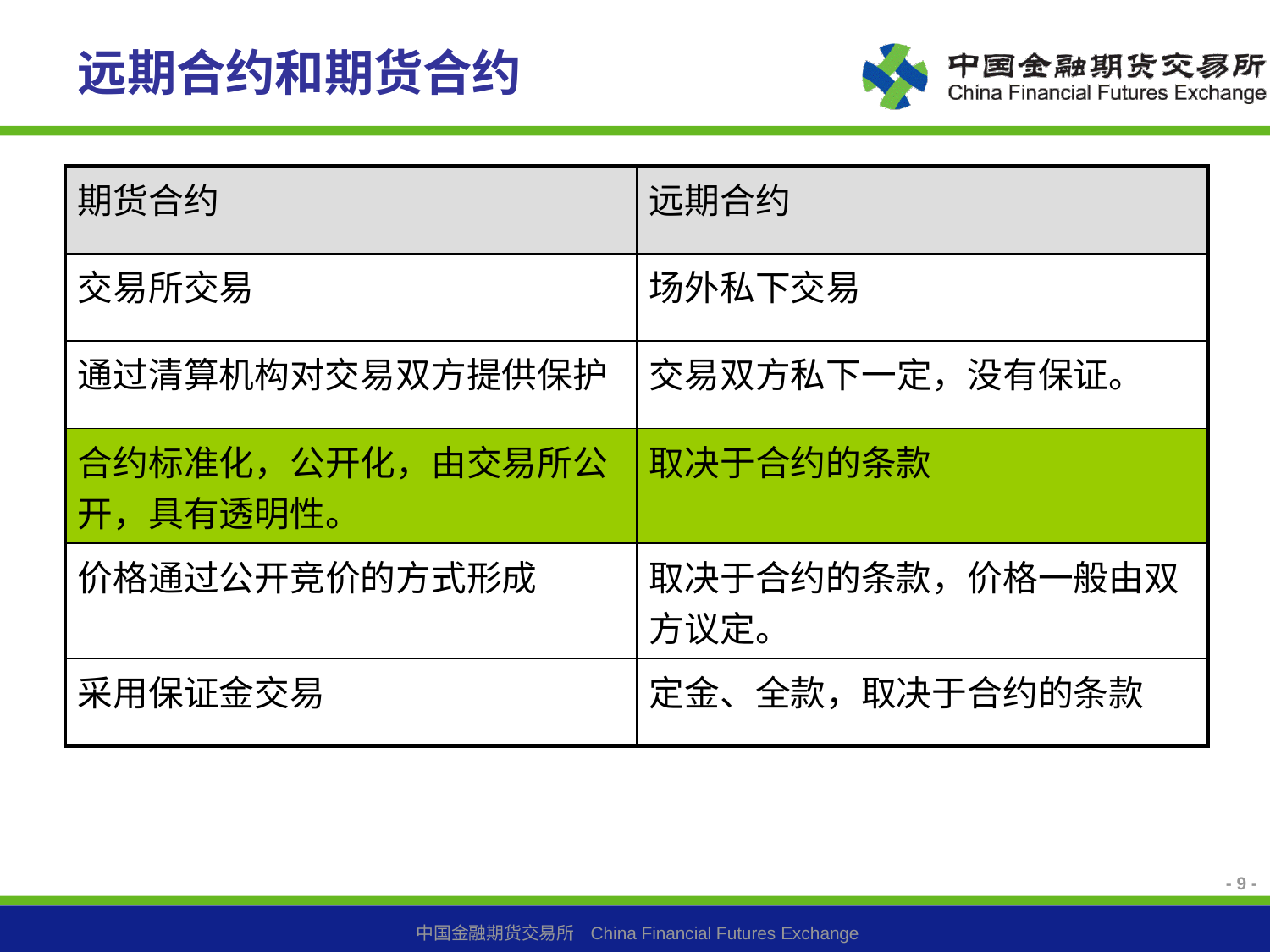

# 远期合约和期货合约
| 期货合约 | 远期合约 |
| --- | --- |
| 交易所交易 | 场外私下交易 |
| 通过清算机构对交易双方提供保护 | 交易双方私下一定，没有保证。 |
| 合约标准化，公开化，由交易所公开，具有透明性。 | 取决于合约的条款 |
| 价格通过公开竞价的方式形成 | 取决于合约的条款，价格一般由双方议定。 |
| 采用保证金交易 | 定金、全款，取决于合约的条款 |
- 9 -